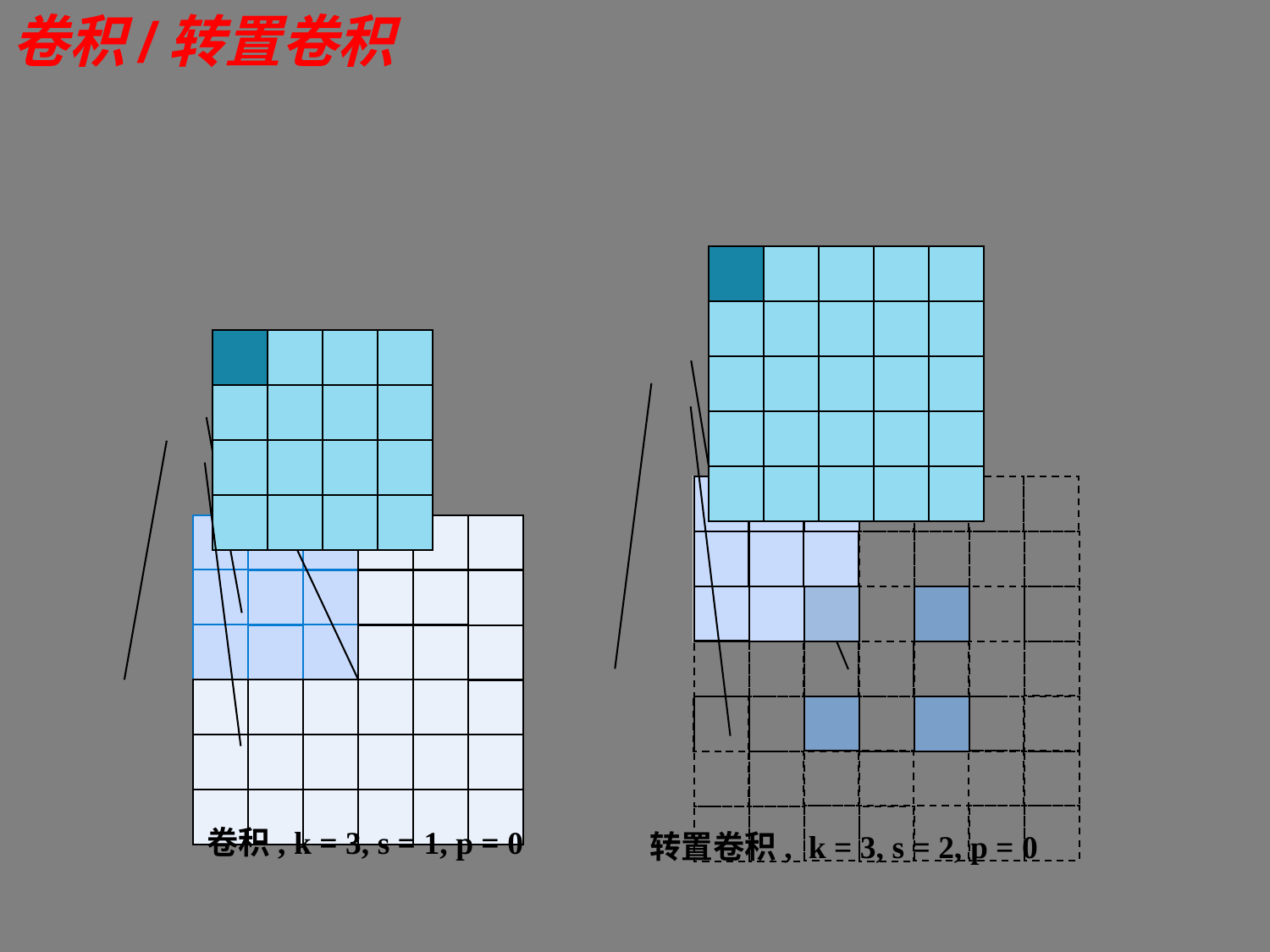

卷积/转置卷积

卷积, k = 3, s = 1, p = 0
转置卷积,  k = 3, s = 2, p = 0